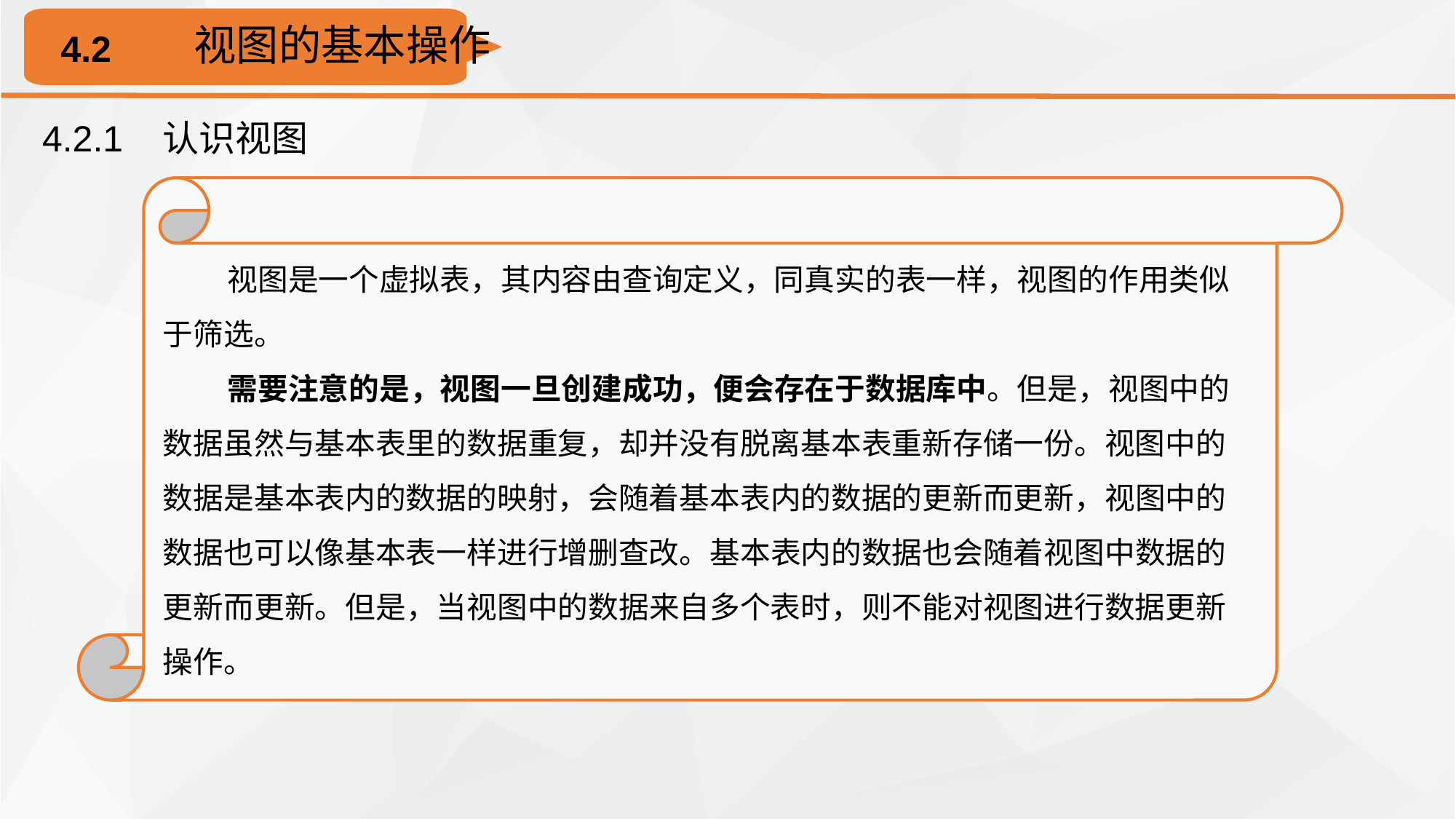

视图的基本操作
4.2
4.2.1   认识视图

视图是一个虚拟表，其内容由查询定义，同真实的表一样，视图的作用类似于筛选。
需要注意的是，视图一旦创建成功，便会存在于数据库中。但是，视图中的数据虽然与基本表里的数据重复，却并没有脱离基本表重新存储一份。视图中的数据是基本表内的数据的映射，会随着基本表内的数据的更新而更新，视图中的数据也可以像基本表一样进行增删查改。基本表内的数据也会随着视图中数据的更新而更新。但是，当视图中的数据来自多个表时，则不能对视图进行数据更新操作。